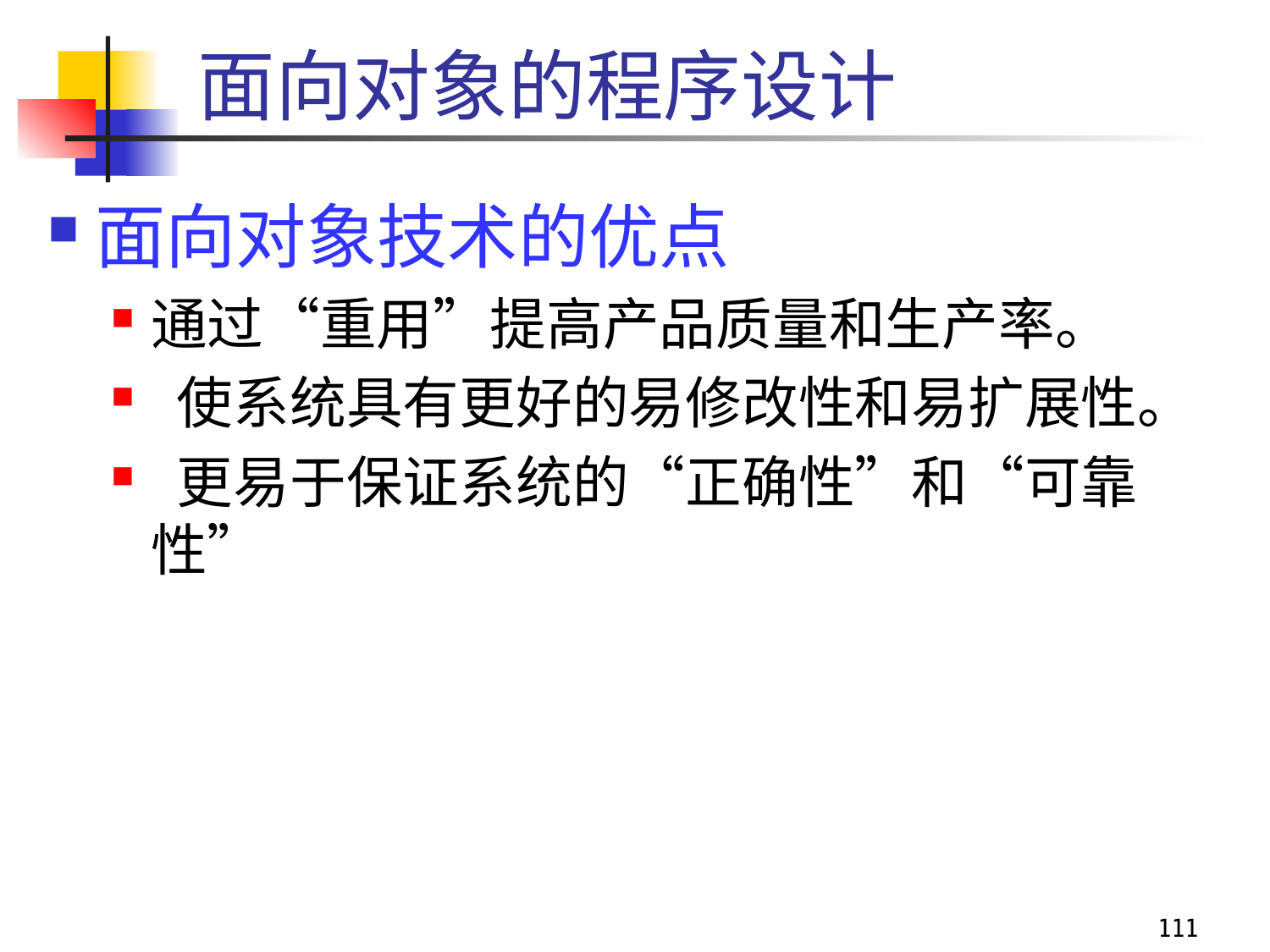

# 面向对象的程序设计
面向对象技术的优点
通过“重用”提高产品质量和生产率。
 使系统具有更好的易修改性和易扩展性。
 更易于保证系统的“正确性”和“可靠性”
111